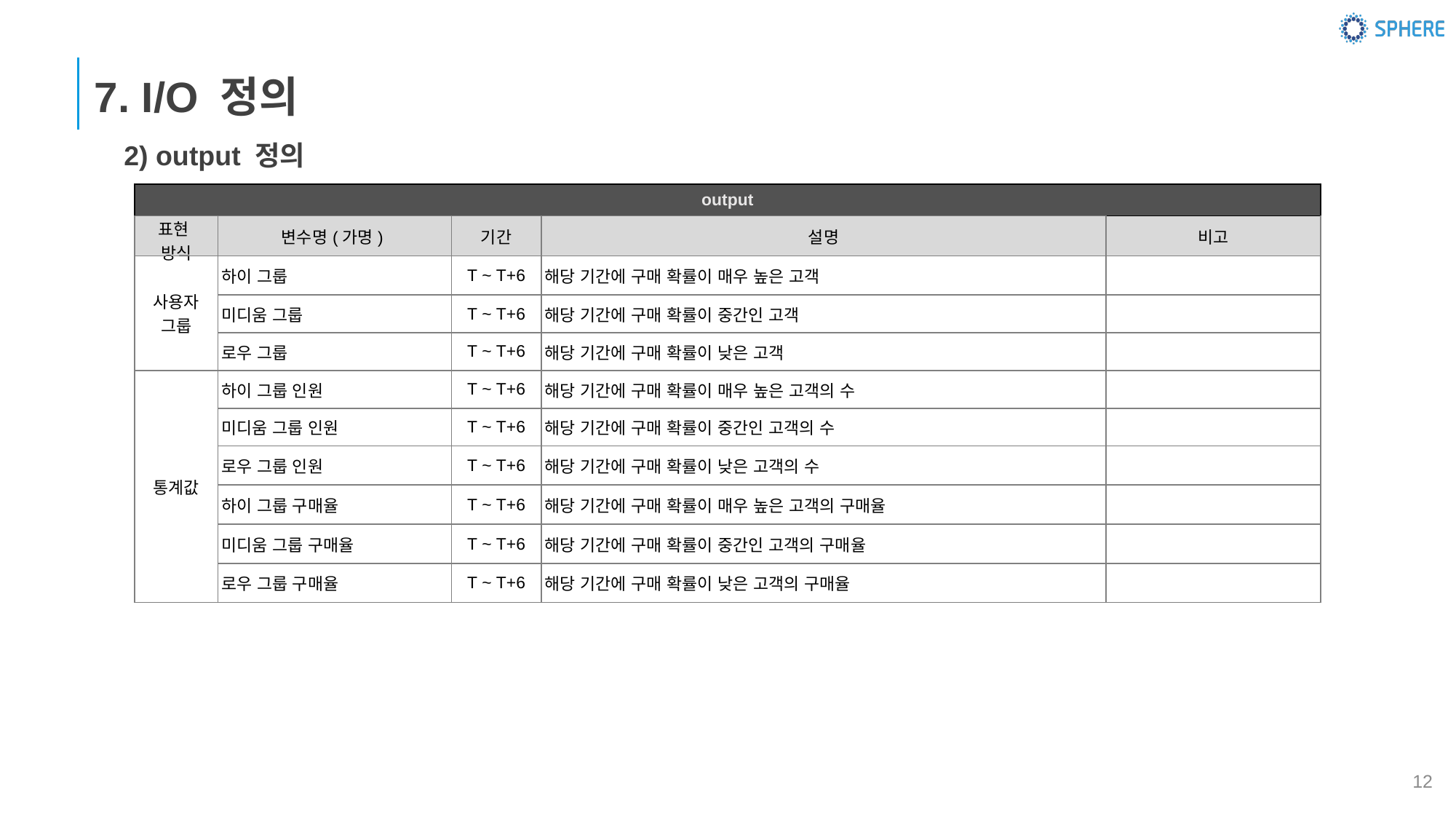

7. I/O 정의
2) output 정의
| output |  |  |  |  |
| --- | --- | --- | --- | --- |
| 표현 방식 | 변수명(가명) | 기간 | 설명 | 비고 |
| 사용자 그룹 | 하이 그룹 | T ~ T+6 | 해당 기간에 구매 확률이 매우 높은 고객 |  |
|  | 미디움 그룹 | T ~ T+6 | 해당 기간에 구매 확률이 중간인 고객 |  |
|  | 로우 그룹 | T ~ T+6 | 해당 기간에 구매 확률이 낮은 고객 |  |
| 통계값 | 하이 그룹 인원 | T ~ T+6 | 해당 기간에 구매 확률이 매우 높은 고객의 수 |  |
|  | 미디움 그룹 인원 | T ~ T+6 | 해당 기간에 구매 확률이 중간인 고객의 수 | \* 정확도 표현 방식 논의 |
|  | 로우 그룹 인원 | T ~ T+6 | 해당 기간에 구매 확률이 낮은 고객의 수 |  |
|  | 하이 그룹 구매율 | T ~ T+6 | 해당 기간에 구매 확률이 매우 높은 고객의 구매율 |  |
|  | 미디움 그룹 구매율 | T ~ T+6 | 해당 기간에 구매 확률이 중간인 고객의 구매율 |  |
|  | 로우 그룹 구매율 | T ~ T+6 | 해당 기간에 구매 확률이 낮은 고객의 구매율 |  |
12